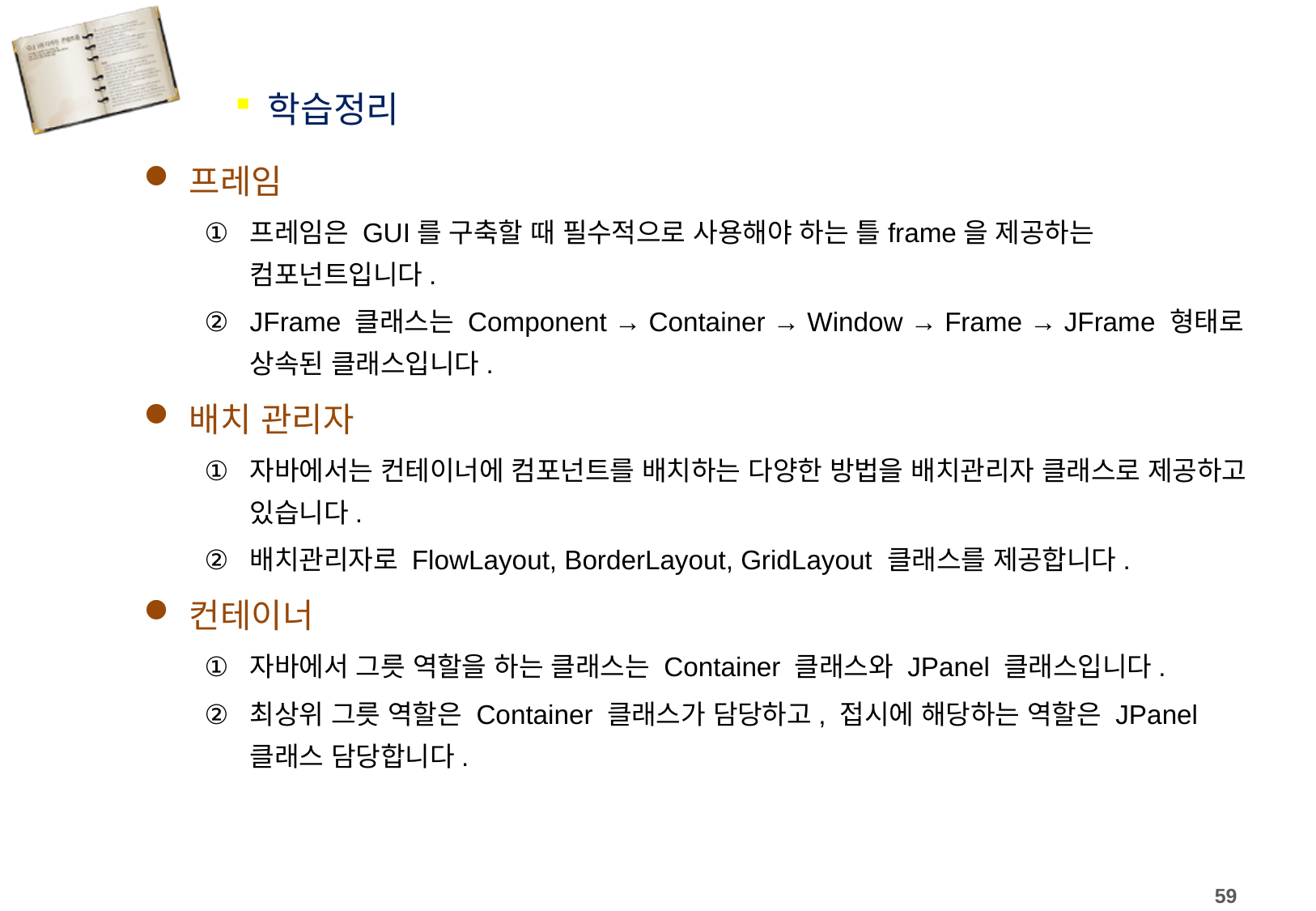

학습정리
프레임
프레임은 GUI를 구축할 때 필수적으로 사용해야 하는 틀frame을 제공하는 컴포넌트입니다.
JFrame 클래스는 Component → Container → Window → Frame → JFrame 형태로 상속된 클래스입니다.
배치 관리자
자바에서는 컨테이너에 컴포넌트를 배치하는 다양한 방법을 배치관리자 클래스로 제공하고 있습니다.
배치관리자로 FlowLayout, BorderLayout, GridLayout 클래스를 제공합니다.
컨테이너
자바에서 그릇 역할을 하는 클래스는 Container 클래스와 JPanel 클래스입니다.
최상위 그릇 역할은 Container 클래스가 담당하고, 접시에 해당하는 역할은 JPanel 클래스 담당합니다.
59